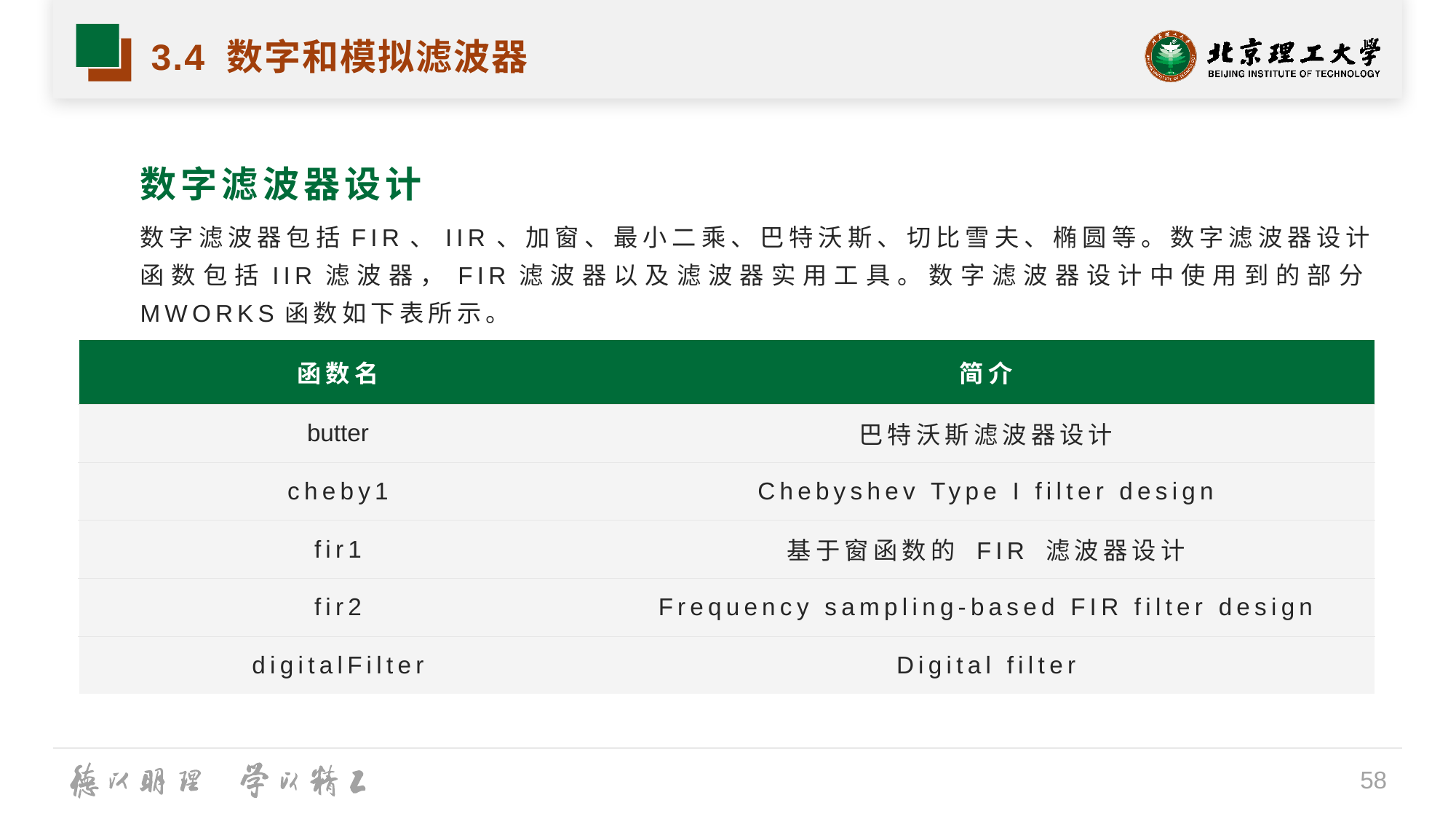

# 3.4 数字和模拟滤波器
数字滤波器设计
数字滤波器包括FIR、IIR、加窗、最小二乘、巴特沃斯、切比雪夫、椭圆等。数字滤波器设计函数包括IIR滤波器，FIR滤波器以及滤波器实用工具。数字滤波器设计中使用到的部分MWORKS函数如下表所示。

| 函数名 | 简介 |
| --- | --- |
| butter | 巴特沃斯滤波器设计 |
| cheby1 | Chebyshev Type I filter design |
| fir1 | 基于窗函数的 FIR 滤波器设计 |
| fir2 | Frequency sampling-based FIR filter design |
| digitalFilter | Digital filter |